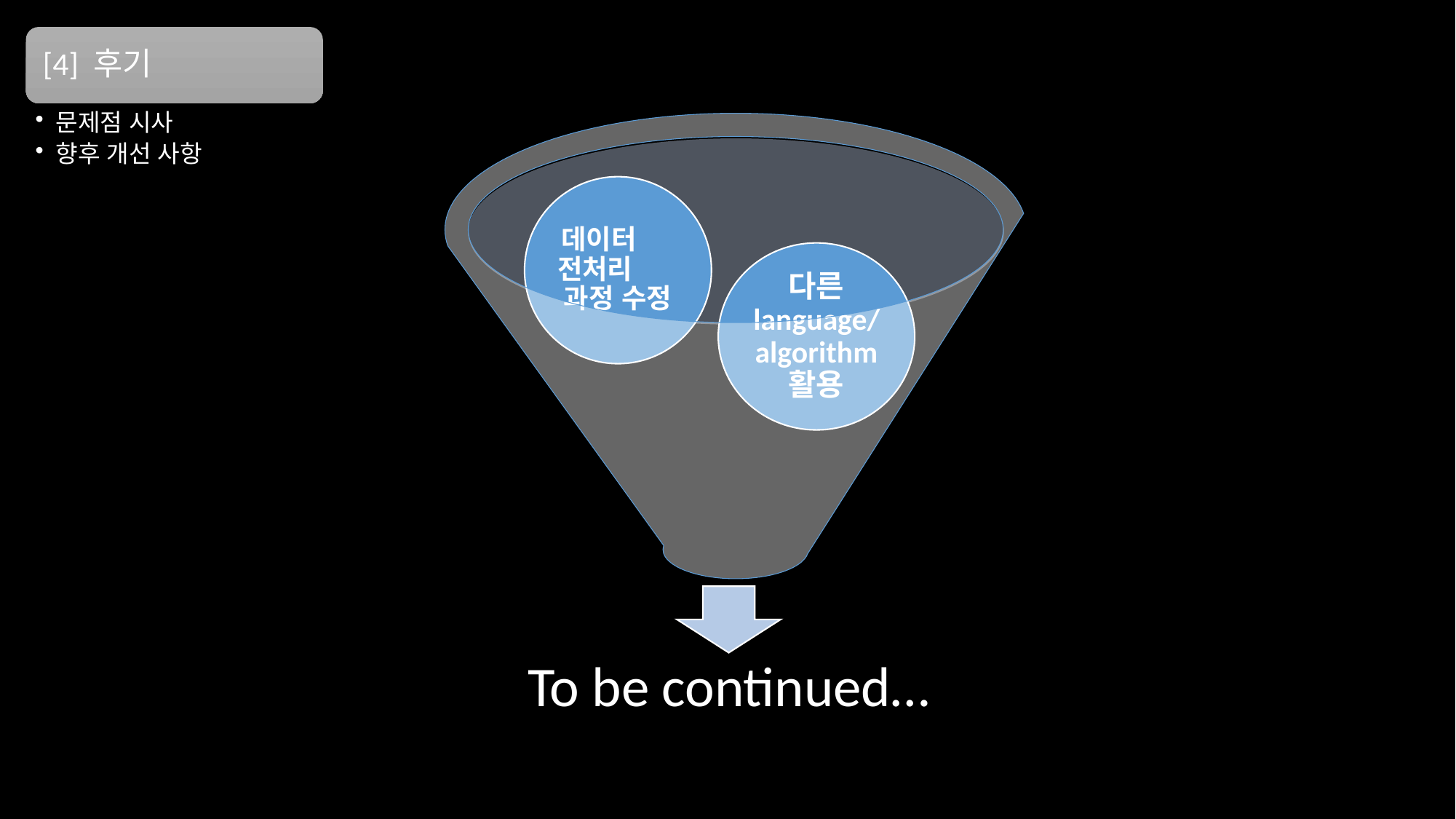

[4] 후기
문제점 시사
향후 개선 사항
To be continued…
다른 language/algorithm 활용
데이터      전처리       과정 수정